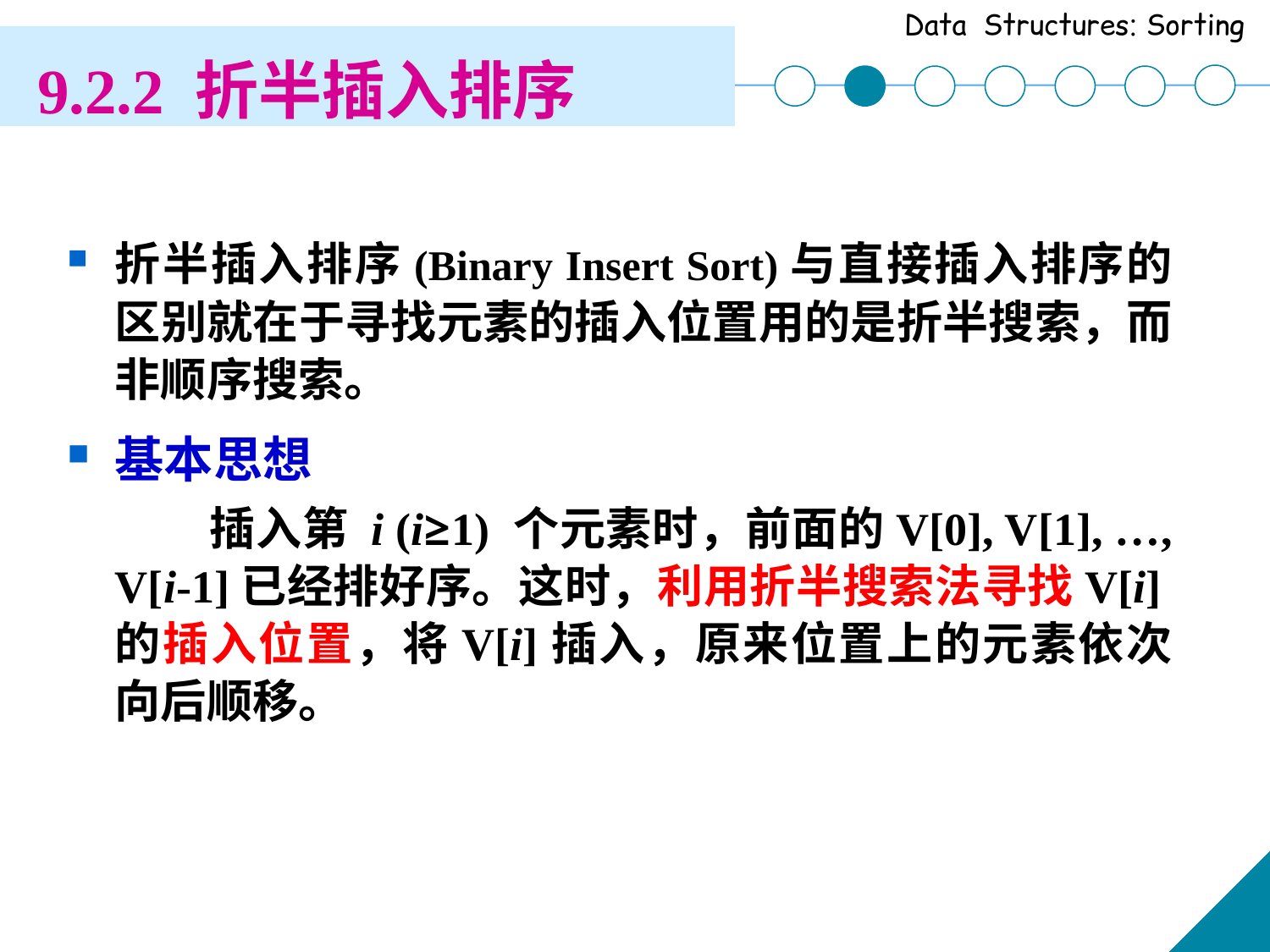

9.2.2 折半插入排序

折半插入排序(Binary Insert Sort)与直接插入排序的区别就在于寻找元素的插入位置用的是折半搜索，而非顺序搜索。
基本思想
            插入第 i (i≥1) 个元素时，前面的V[0], V[1], …, V[i-1]已经排好序。这时，利用折半搜索法寻找V[i]的插入位置，将V[i]插入，原来位置上的元素依次向后顺移。